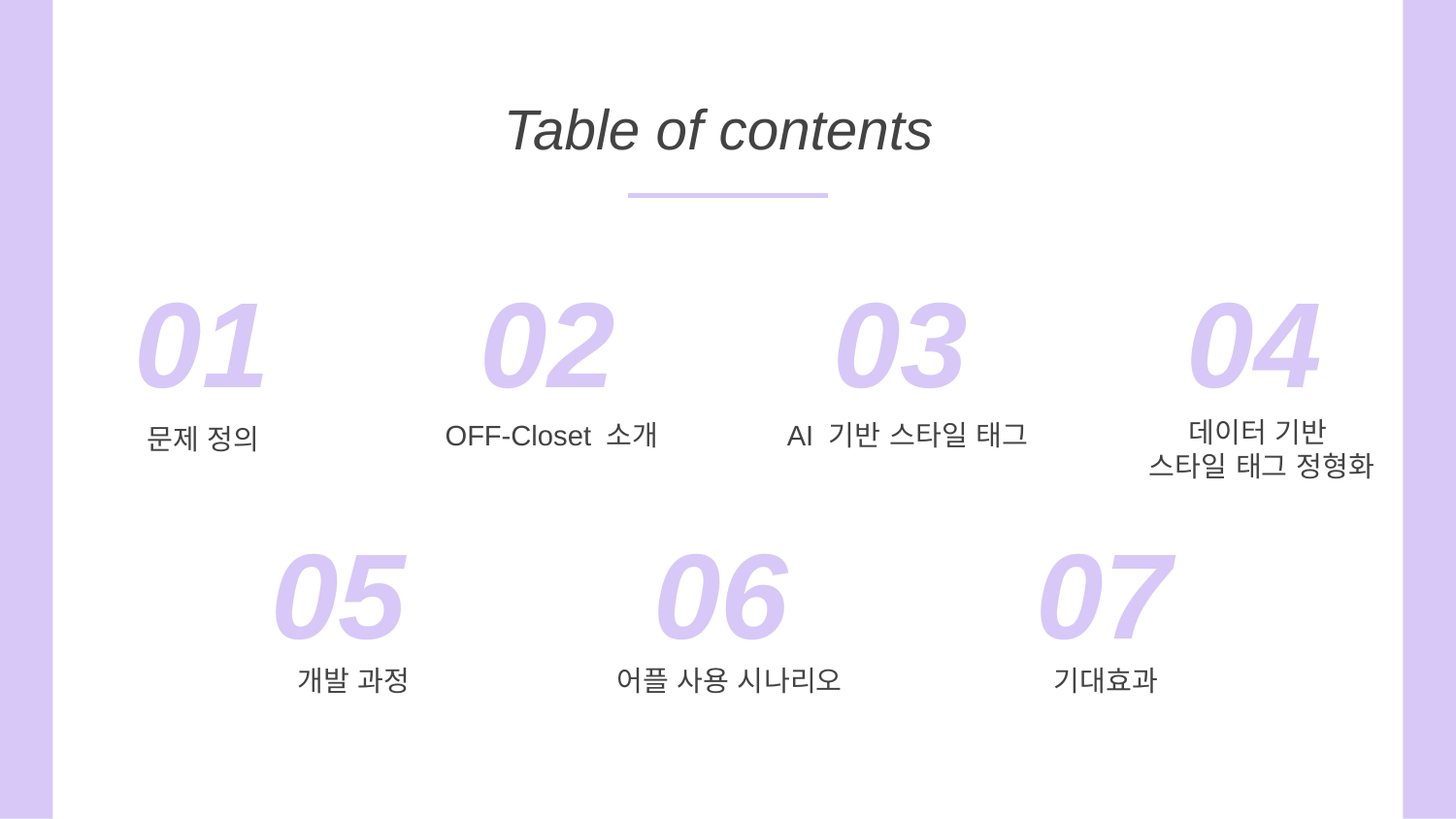

# Table of contents
02
03
04
01
OFF-Closet 소개
AI 기반 스타일 태그
데이터 기반
 스타일 태그 정형화
문제 정의
05
06
07
개발 과정
어플 사용 시나리오
기대효과